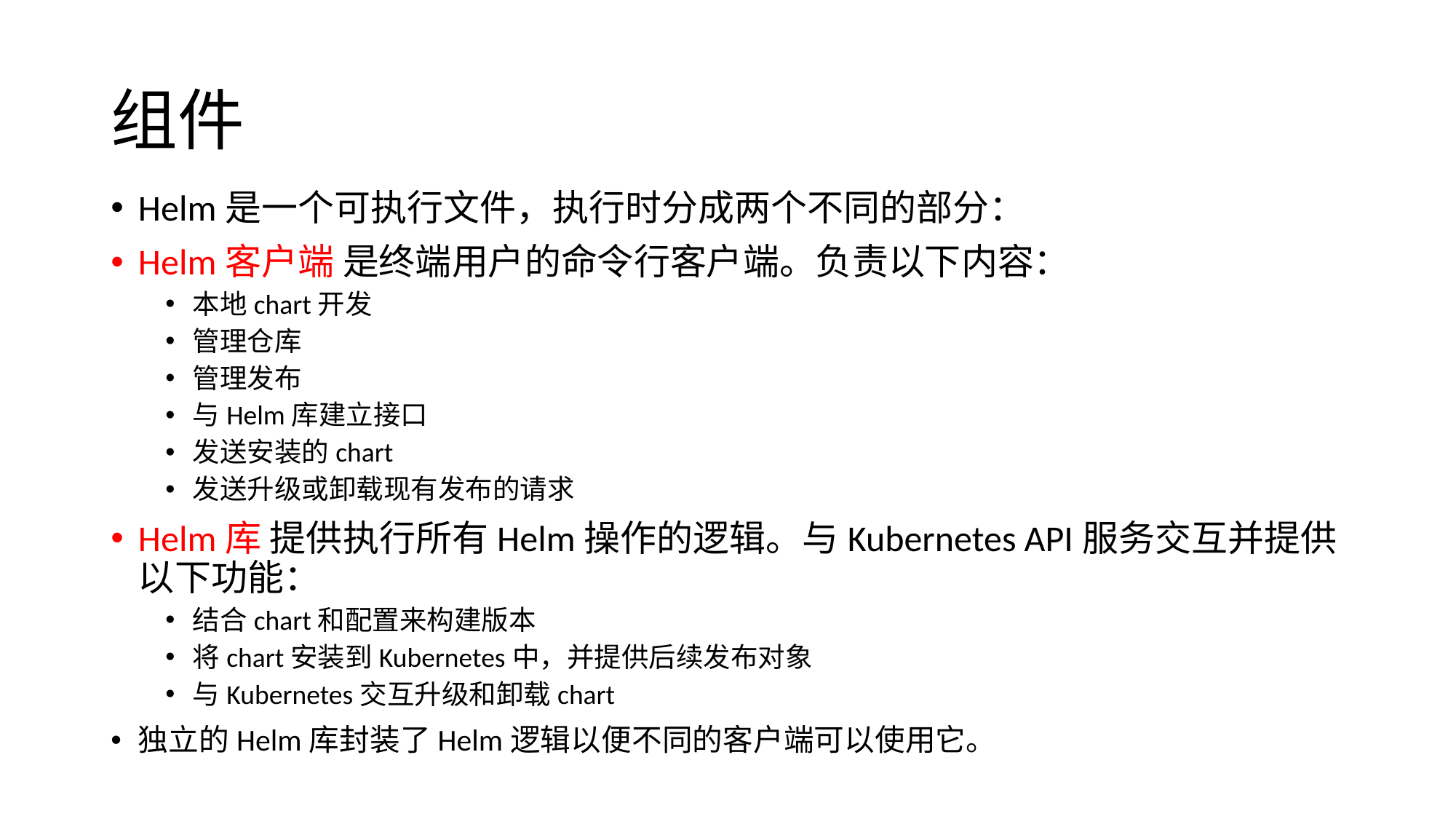

# 组件
Helm是一个可执行文件，执行时分成两个不同的部分：
Helm客户端 是终端用户的命令行客户端。负责以下内容：
本地chart开发
管理仓库
管理发布
与Helm库建立接口
发送安装的chart
发送升级或卸载现有发布的请求
Helm库 提供执行所有Helm操作的逻辑。与Kubernetes API服务交互并提供以下功能：
结合chart和配置来构建版本
将chart安装到Kubernetes中，并提供后续发布对象
与Kubernetes交互升级和卸载chart
独立的Helm库封装了Helm逻辑以便不同的客户端可以使用它。